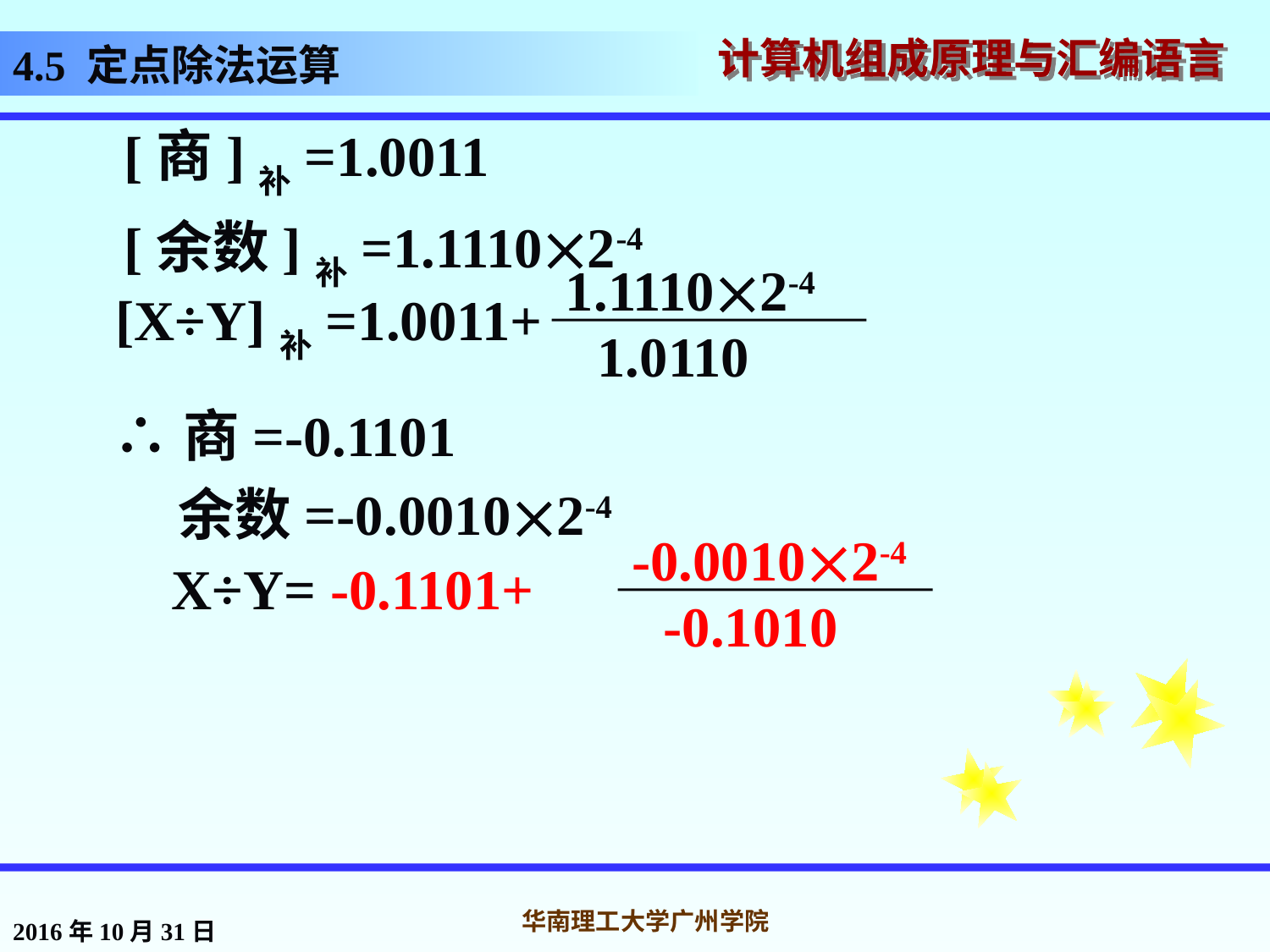

# 4.5 定点除法运算
     [商]补=1.0011
     [余数]补=1.1110×2-4
1.1110×2-4
[X÷Y]补=1.0011+
1.0110

∴商=-0.1101
    余数=-0.0010×2-4
-0.0010×2-4
X÷Y= -0.1101+
-0.1010

2016年10月31日
华南理工大学广州学院